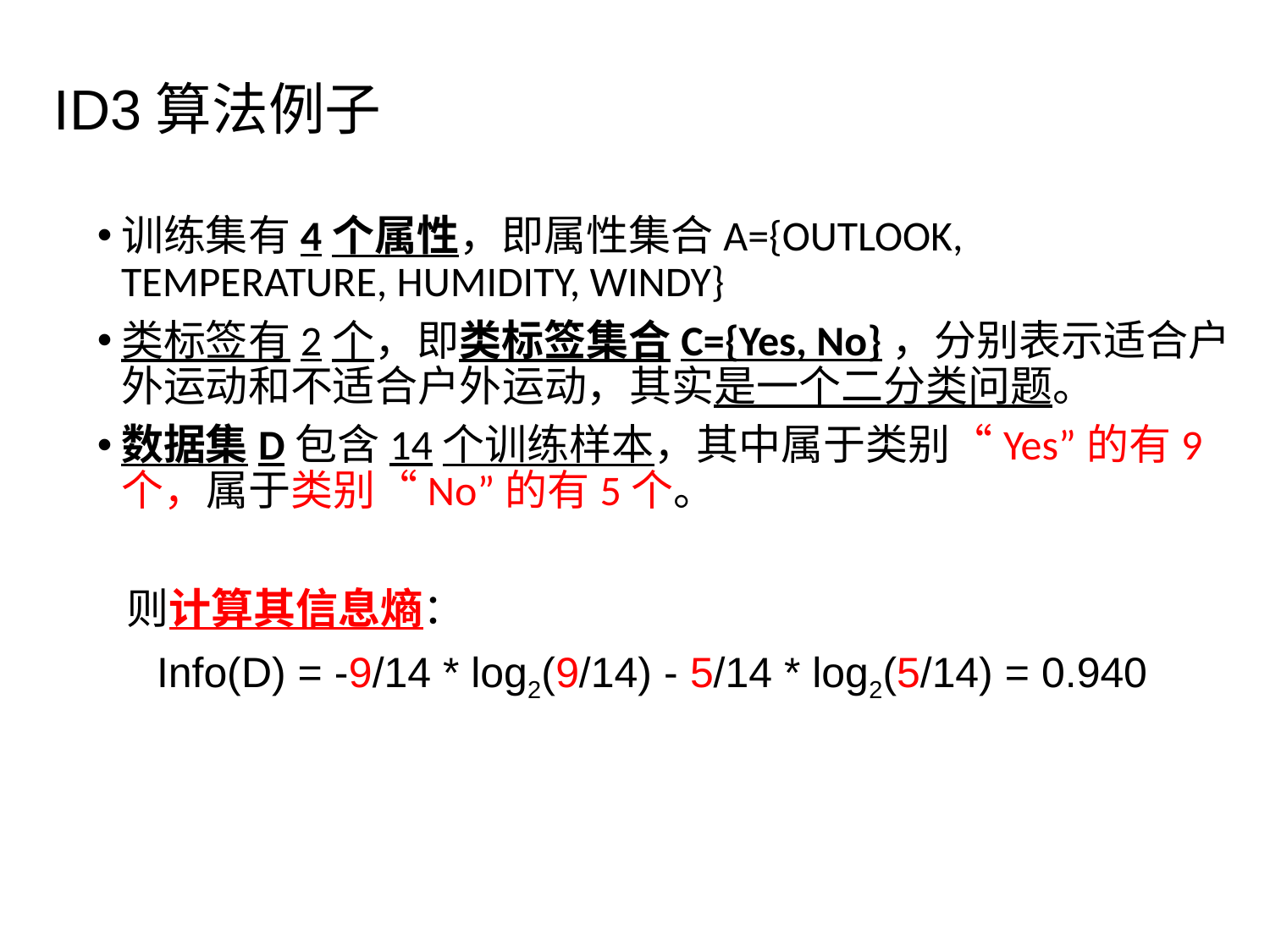

# ID3算法例子
训练集有4个属性，即属性集合A={OUTLOOK, TEMPERATURE, HUMIDITY, WINDY}
类标签有2个，即类标签集合C={Yes, No}，分别表示适合户外运动和不适合户外运动，其实是一个二分类问题。
数据集D包含14个训练样本，其中属于类别“Yes”的有9个，属于类别“No”的有5个。

  则计算其信息熵：
     Info(D) = -9/14 * log2(9/14) - 5/14 * log2(5/14) = 0.940